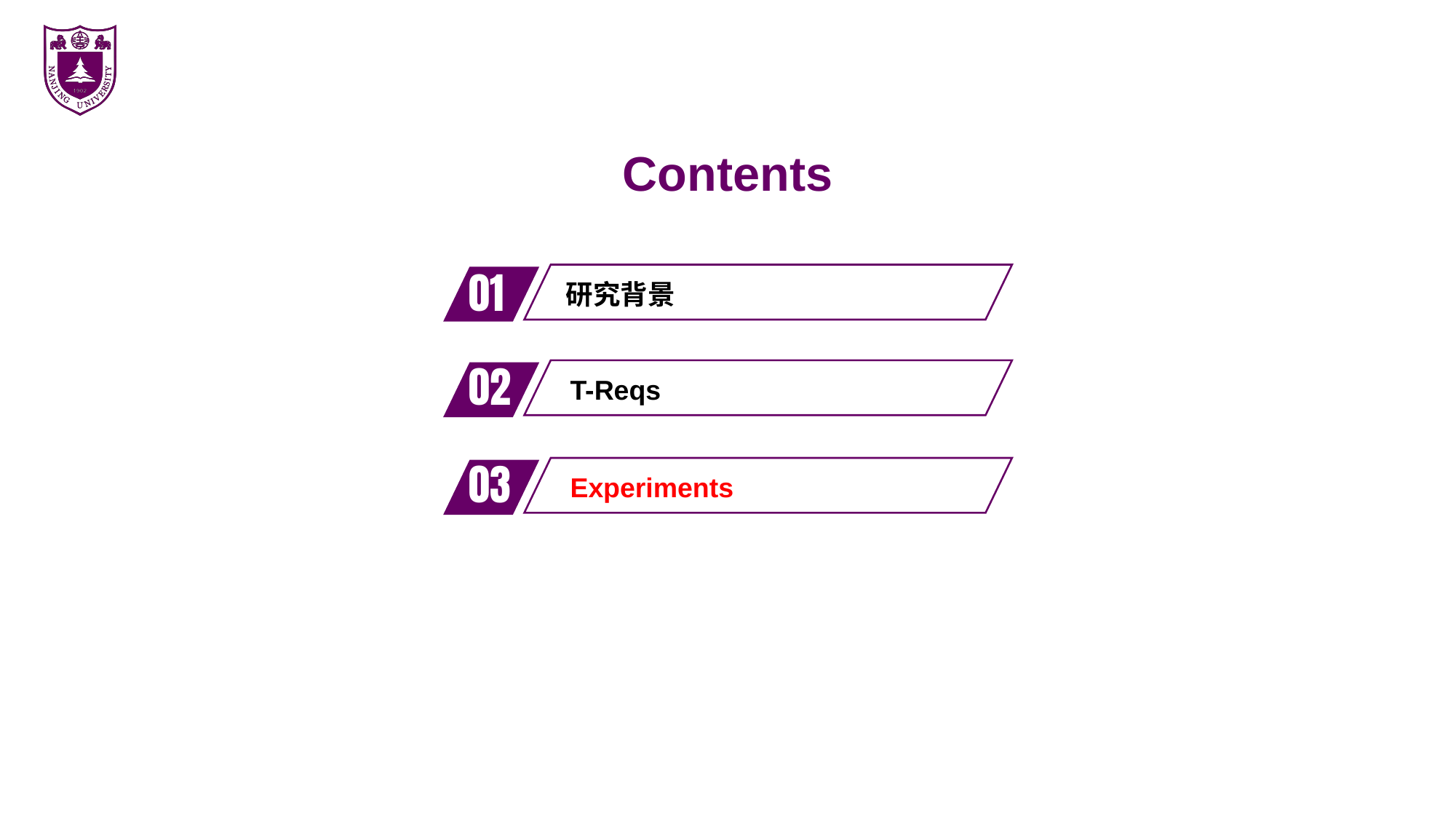

Contents
01

研究背景
02

T-Reqs
03

Experiments